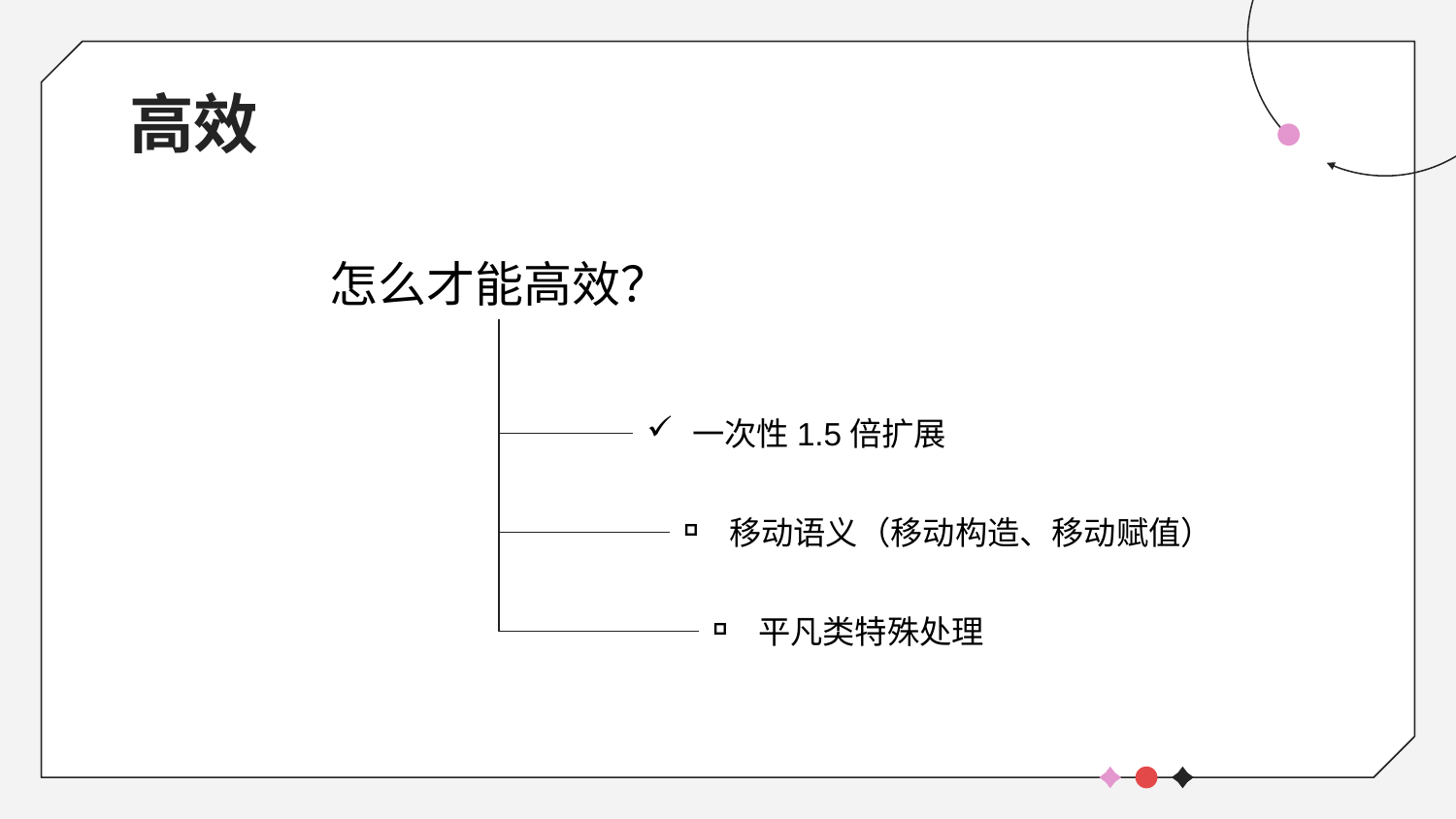

# 高效
怎么才能高效？
一次性1.5倍扩展
移动语义（移动构造、移动赋值）
平凡类特殊处理